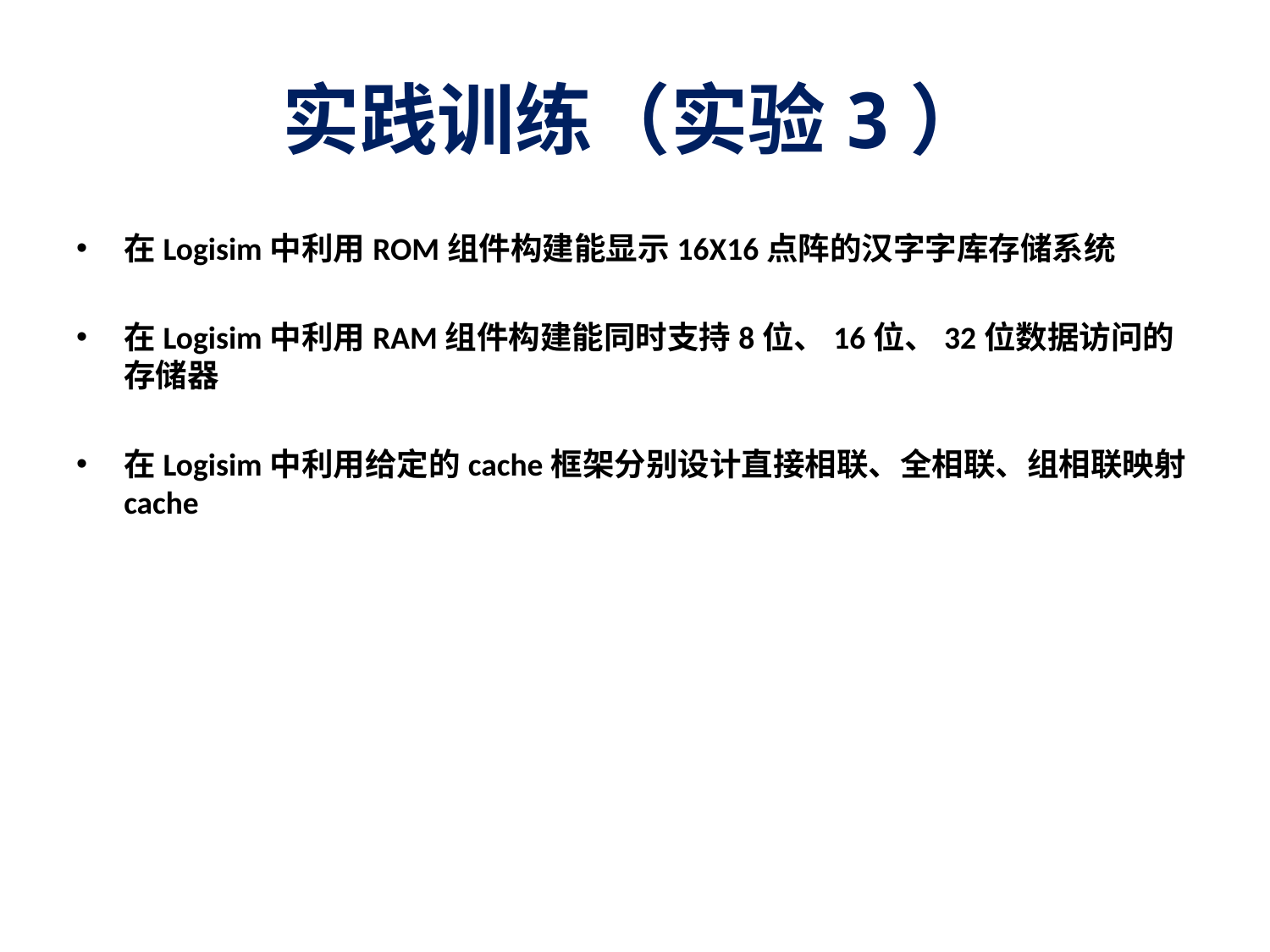

# 实践训练（实验3）
在Logisim中利用ROM组件构建能显示16X16点阵的汉字字库存储系统

在Logisim中利用RAM组件构建能同时支持8位、16位、32位数据访问的存储器

在Logisim中利用给定的cache框架分别设计直接相联、全相联、组相联映射cache